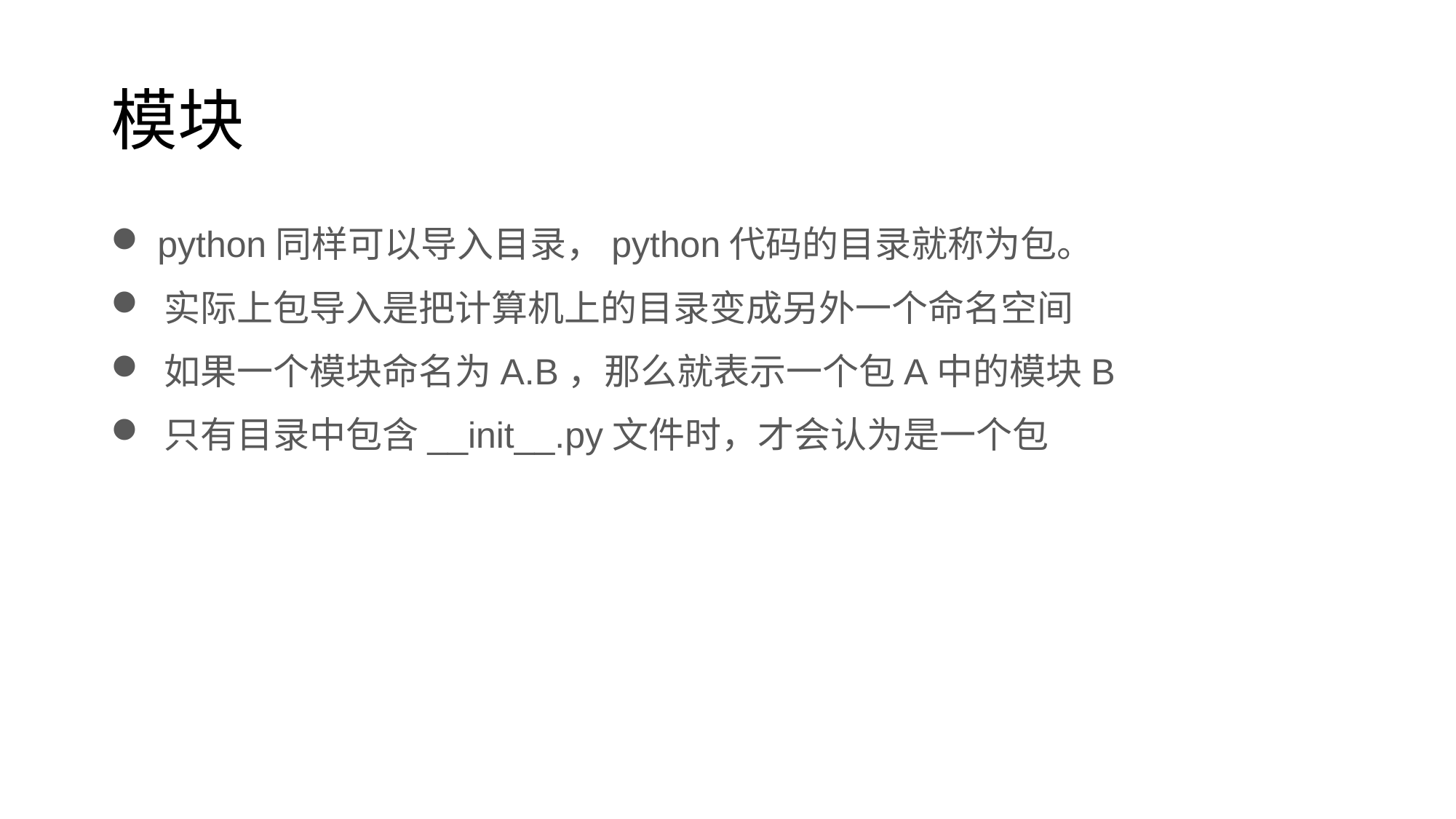

# 模块
 python同样可以导入目录，python代码的目录就称为包。
 实际上包导入是把计算机上的目录变成另外一个命名空间
 如果一个模块命名为A.B，那么就表示一个包A中的模块B
 只有目录中包含__init__.py文件时，才会认为是一个包